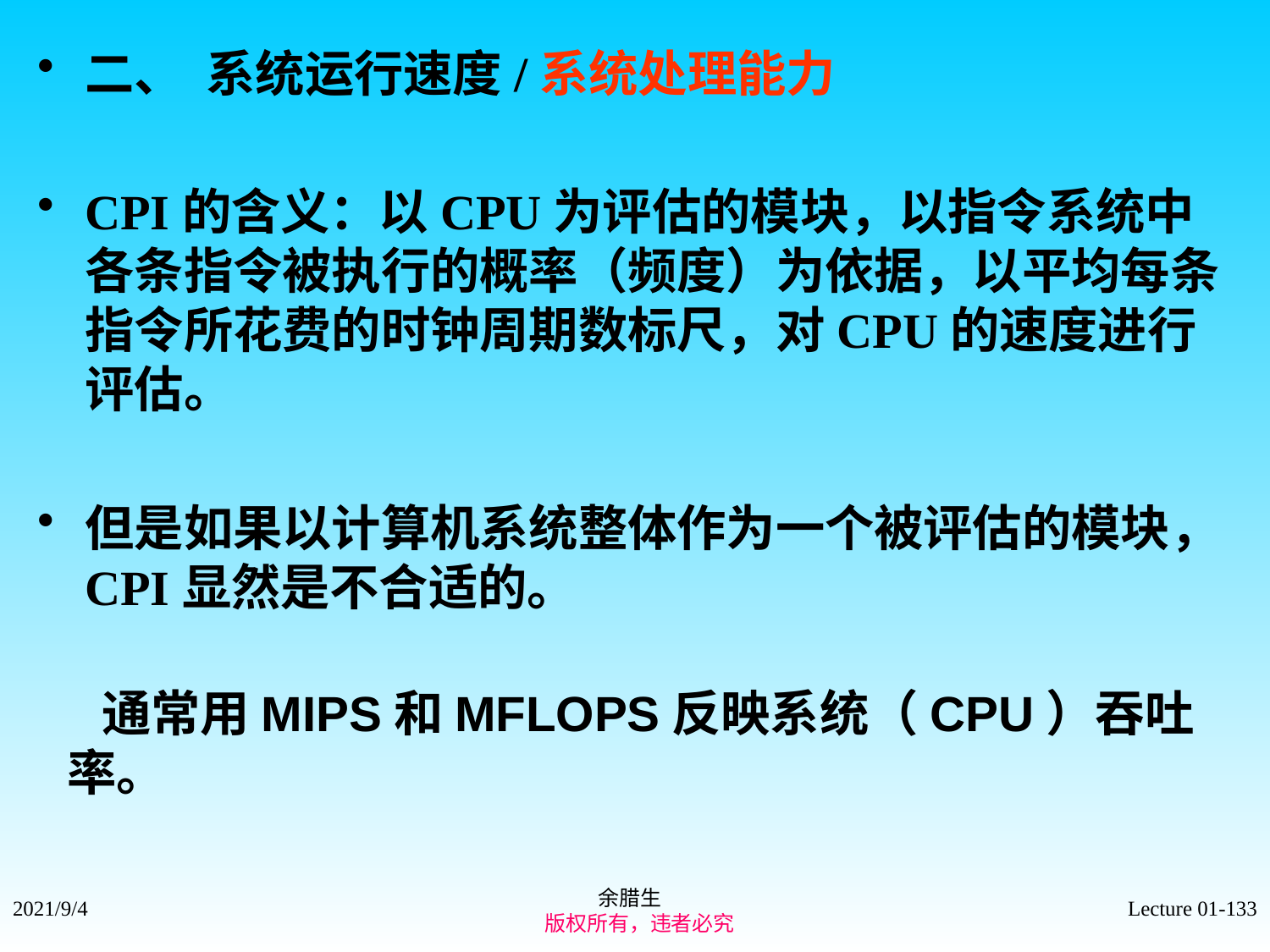

二、  系统运行速度/系统处理能力

CPI的含义：以CPU为评估的模块，以指令系统中各条指令被执行的概率（频度）为依据，以平均每条指令所花费的时钟周期数标尺，对CPU的速度进行评估。

但是如果以计算机系统整体作为一个被评估的模块，CPI显然是不合适的。
  通常用MIPS和MFLOPS反映系统（CPU）吞吐率。
余腊生
 版权所有，违者必究
2021/9/4
Lecture 01-133